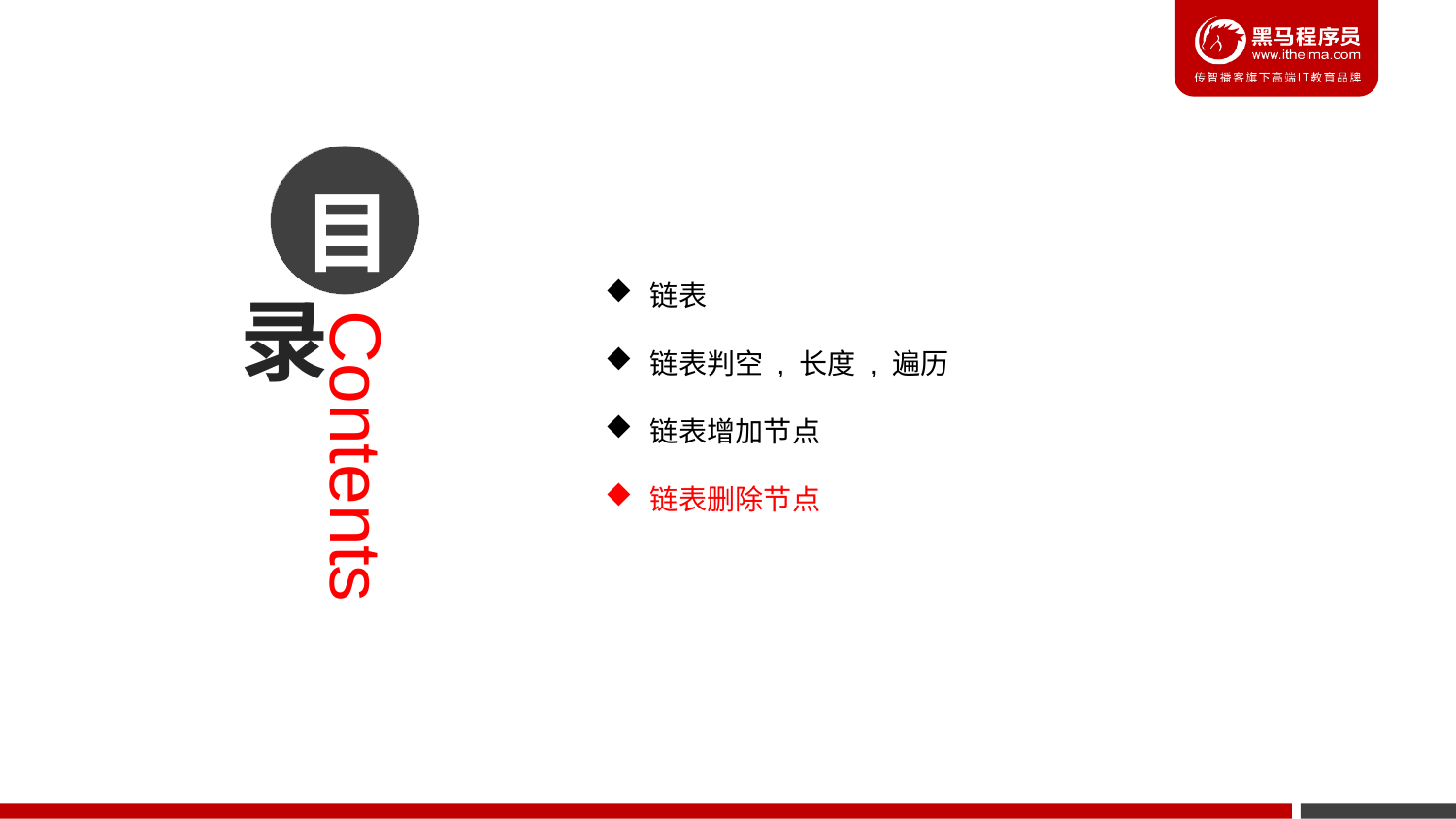

目
链表
链表判空 , 长度 , 遍历
链表增加节点
链表删除节点
录
Contents